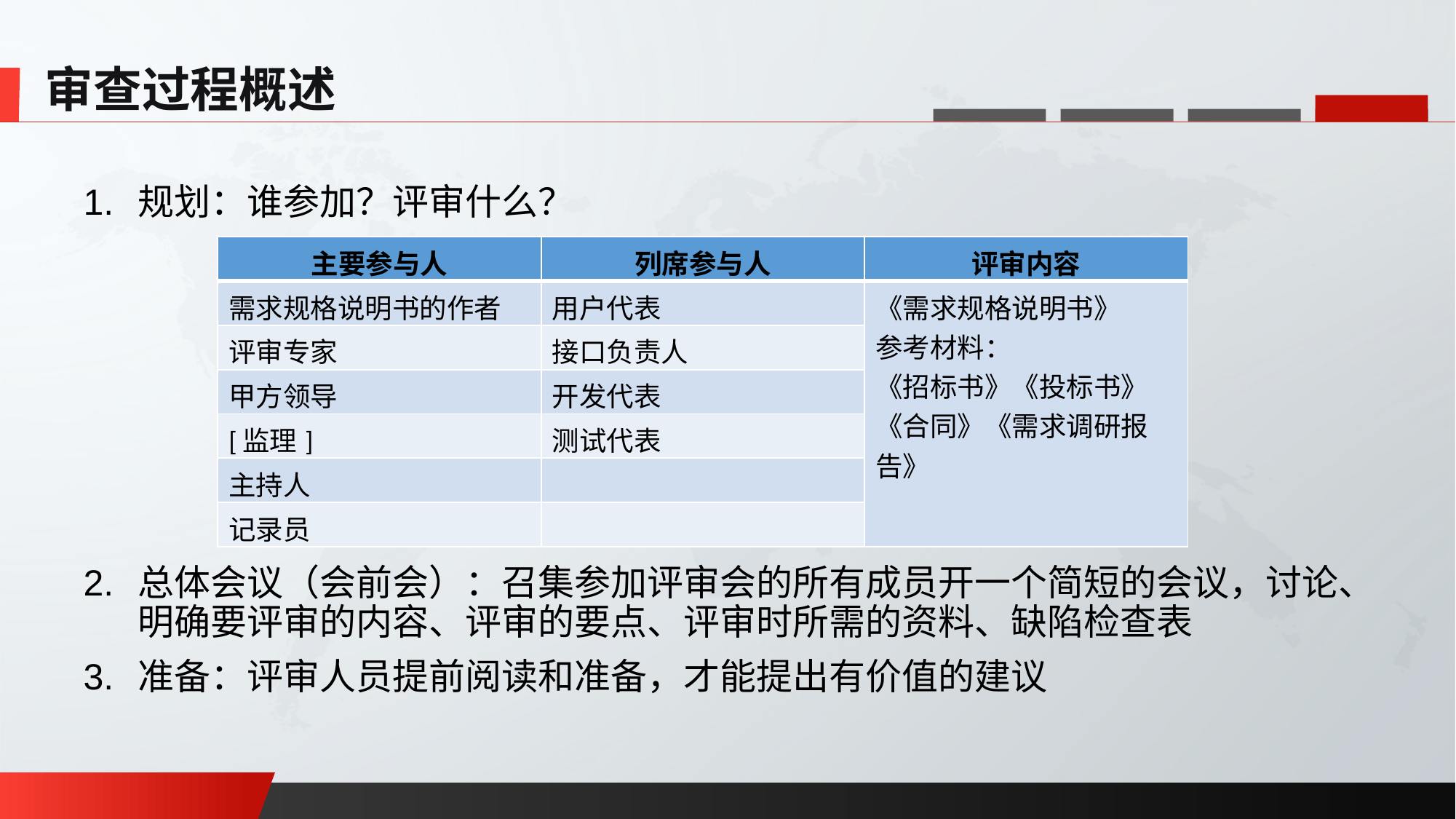

审查过程概述

规划：谁参加？评审什么？

总体会议（会前会）：召集参加评审会的所有成员开一个简短的会议，讨论、明确要评审的内容、评审的要点、评审时所需的资料、缺陷检查表
准备：评审人员提前阅读和准备，才能提出有价值的建议

| 主要参与人 | 列席参与人 | 评审内容 |
| --- | --- | --- |
| 需求规格说明书的作者 | 用户代表 | 《需求规格说明书》 参考材料： 《招标书》《投标书》《合同》《需求调研报告》 |
| 评审专家 | 接口负责人 |  |
| 甲方领导 | 开发代表 |  |
| [监理] | 测试代表 |  |
| 主持人 |  |  |
| 记录员 |  |  |